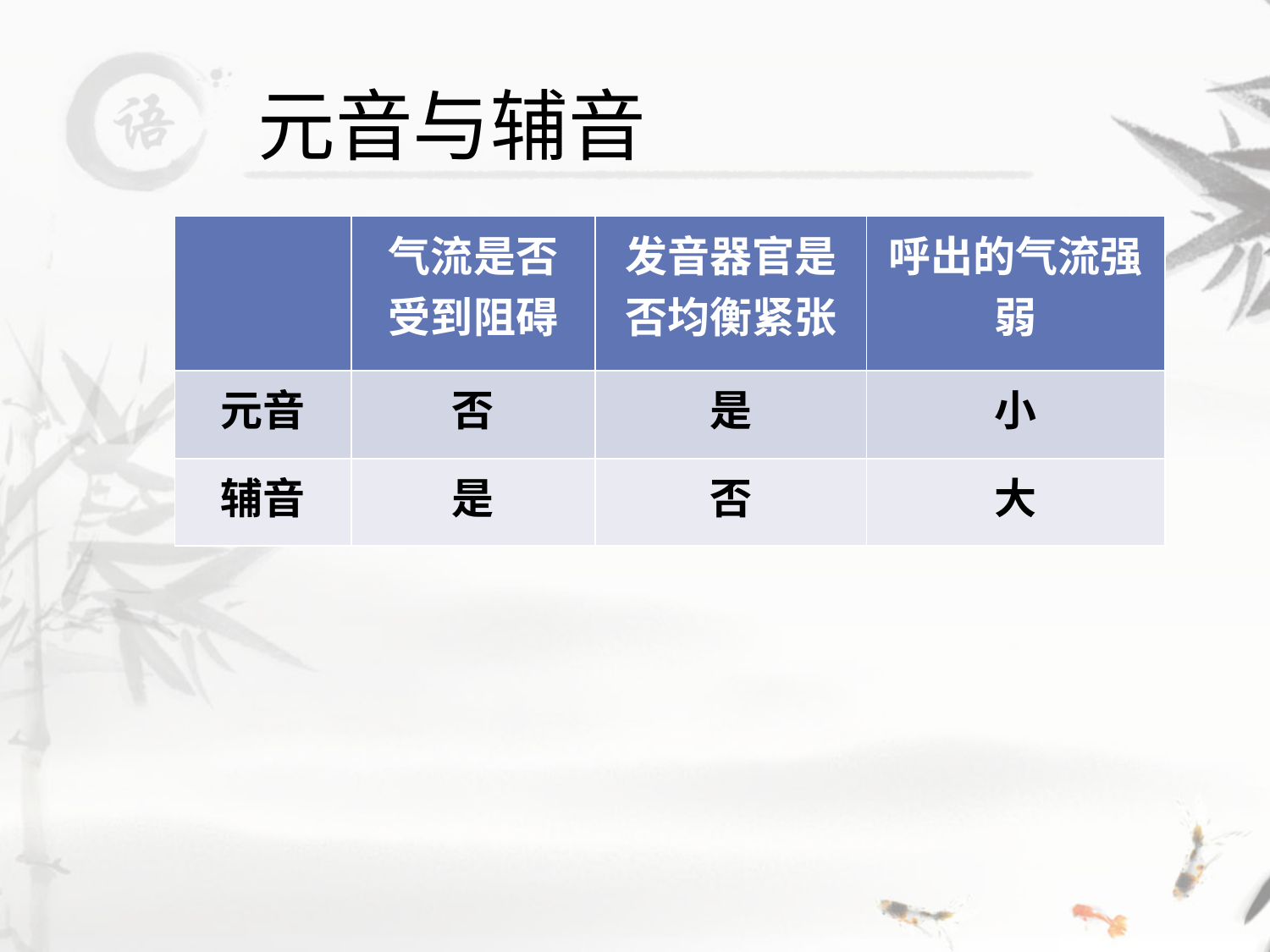

# 元音与辅音
|  | 气流是否受到阻碍 | 发音器官是否均衡紧张 | 呼出的气流强弱 |
| --- | --- | --- | --- |
| 元音 | 否 | 是 | 小 |
| 辅音 | 是 | 否 | 大 |